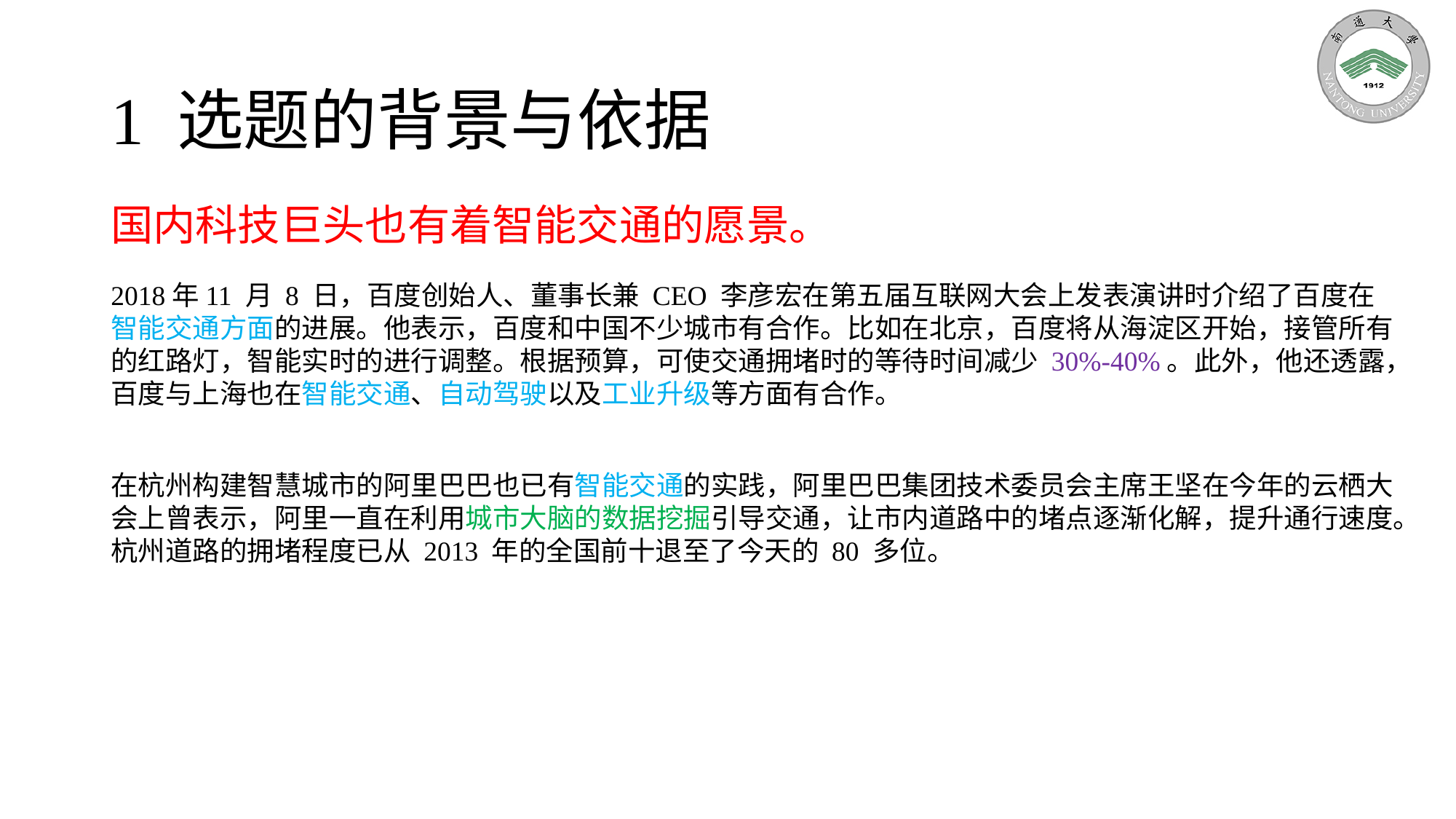

# 1 选题的背景与依据
国内科技巨头也有着智能交通的愿景。
2018年11 月 8 日，百度创始人、董事长兼 CEO 李彦宏在第五届互联网大会上发表演讲时介绍了百度在智能交通方面的进展。他表示，百度和中国不少城市有合作。比如在北京，百度将从海淀区开始，接管所有的红路灯，智能实时的进行调整。根据预算，可使交通拥堵时的等待时间减少 30%-40%。此外，他还透露，百度与上海也在智能交通、自动驾驶以及工业升级等方面有合作。
在杭州构建智慧城市的阿里巴巴也已有智能交通的实践，阿里巴巴集团技术委员会主席王坚在今年的云栖大会上曾表示，阿里一直在利用城市大脑的数据挖掘引导交通，让市内道路中的堵点逐渐化解，提升通行速度。杭州道路的拥堵程度已从 2013 年的全国前十退至了今天的 80 多位。